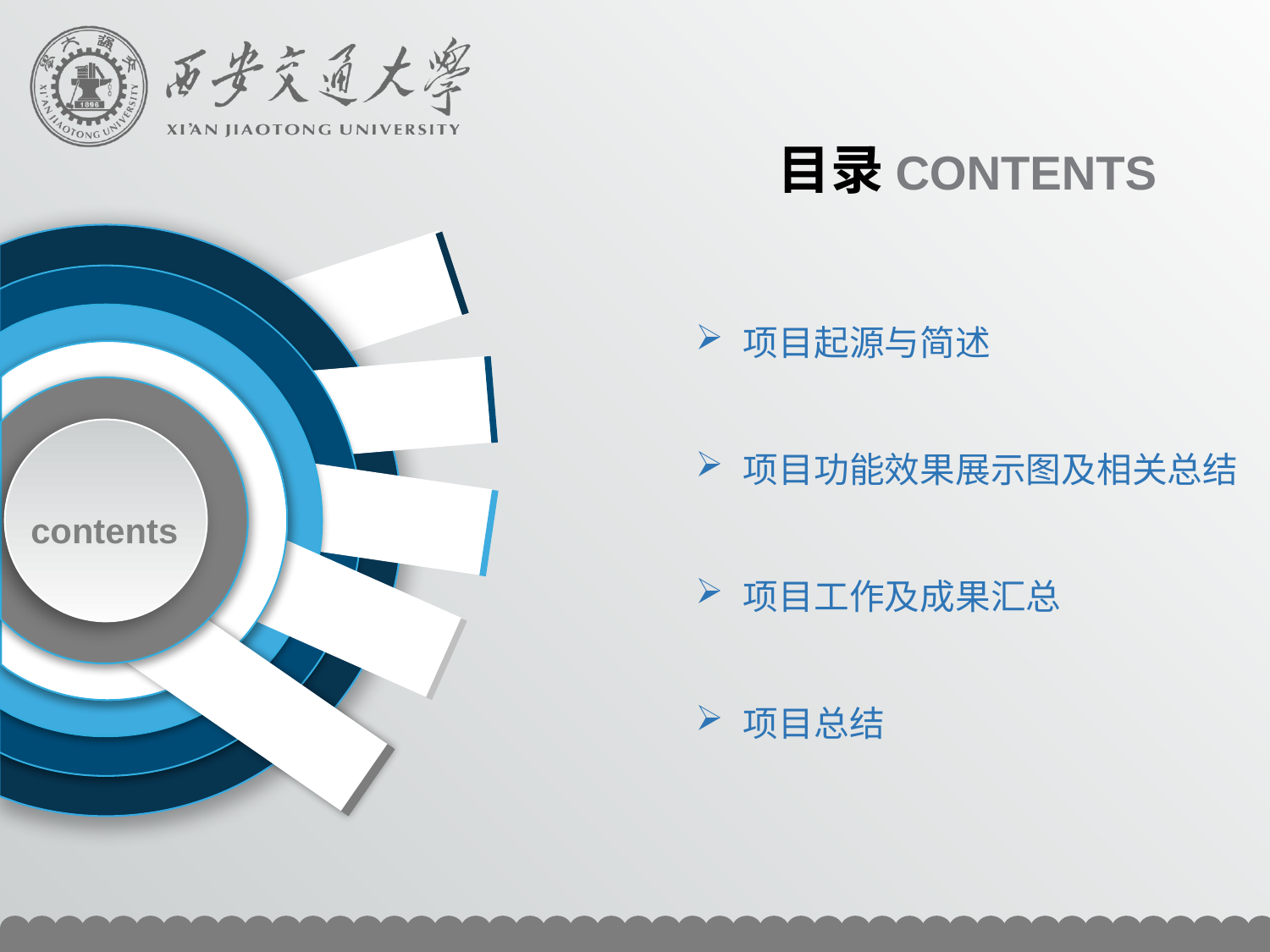

项目起源与简述

项目功能效果展示图及相关总结

contents

项目工作及成果汇总

项目总结